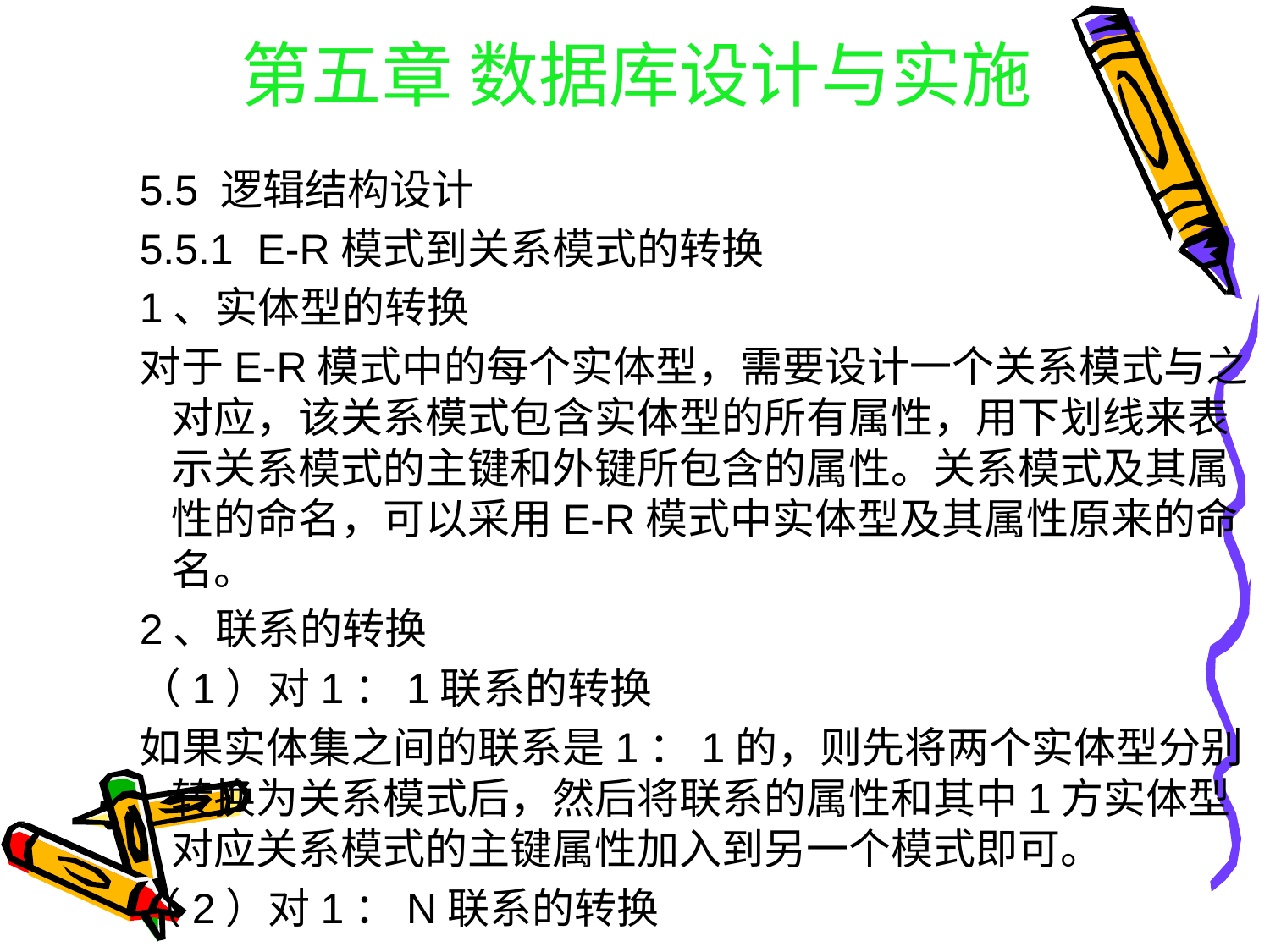

# 第五章 数据库设计与实施
5.5 逻辑结构设计
5.5.1  E-R模式到关系模式的转换
1、实体型的转换
对于E-R模式中的每个实体型，需要设计一个关系模式与之对应，该关系模式包含实体型的所有属性，用下划线来表示关系模式的主键和外键所包含的属性。关系模式及其属性的命名，可以采用E-R模式中实体型及其属性原来的命名。
2、联系的转换
（1）对1：1联系的转换
如果实体集之间的联系是1：1的，则先将两个实体型分别转换为关系模式后，然后将联系的属性和其中1方实体型对应关系模式的主键属性加入到另一个模式即可。
（2）对1：N联系的转换